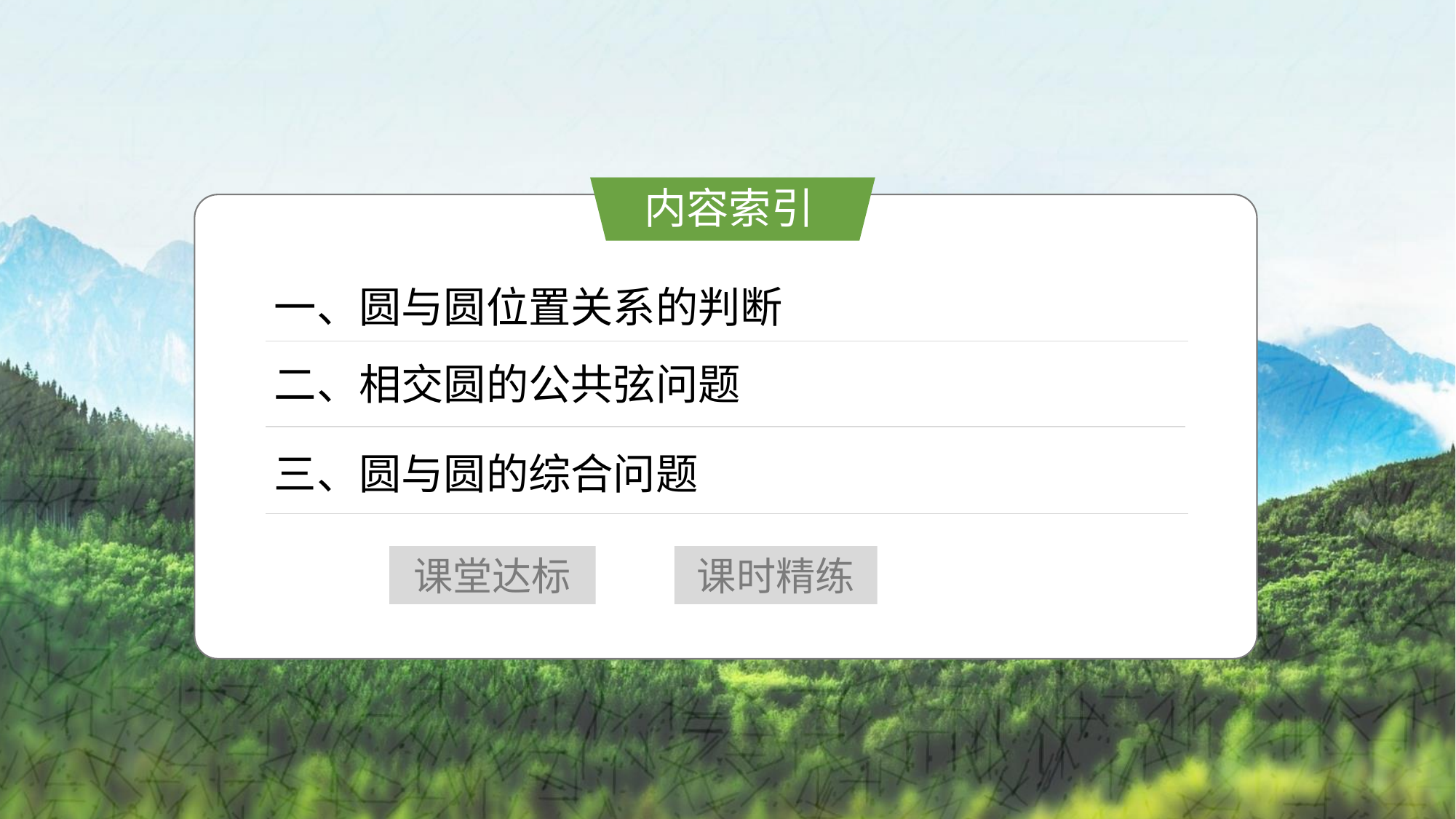

内容索引

一、圆与圆位置关系的判断
二、相交圆的公共弦问题

三、圆与圆的综合问题
课堂达标
课时精练